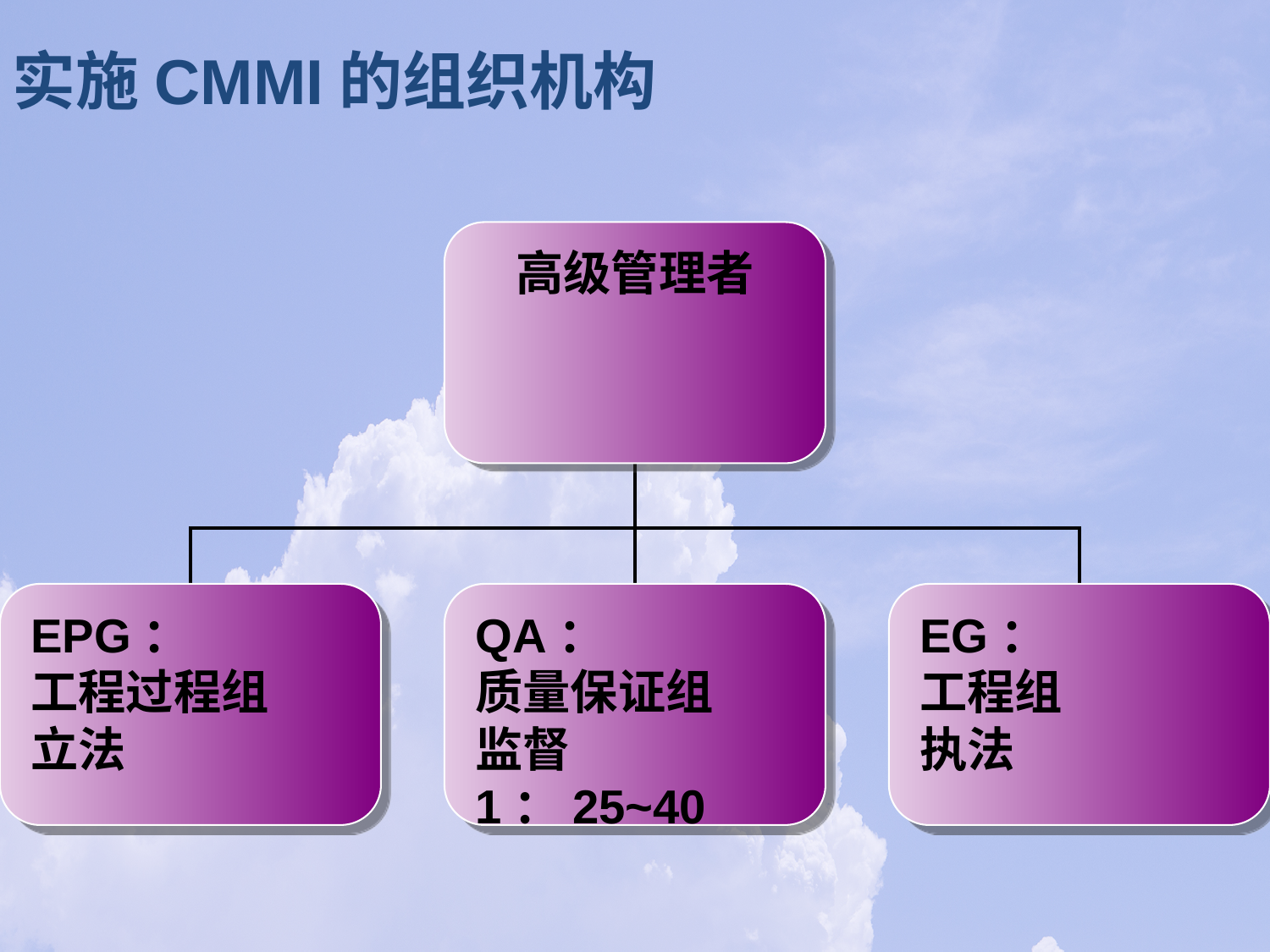

实施CMMI的组织机构

高级管理者
EPG：
工程过程组
立法
QA：
质量保证组
监督
1：25~40
EG：
工程组
执法